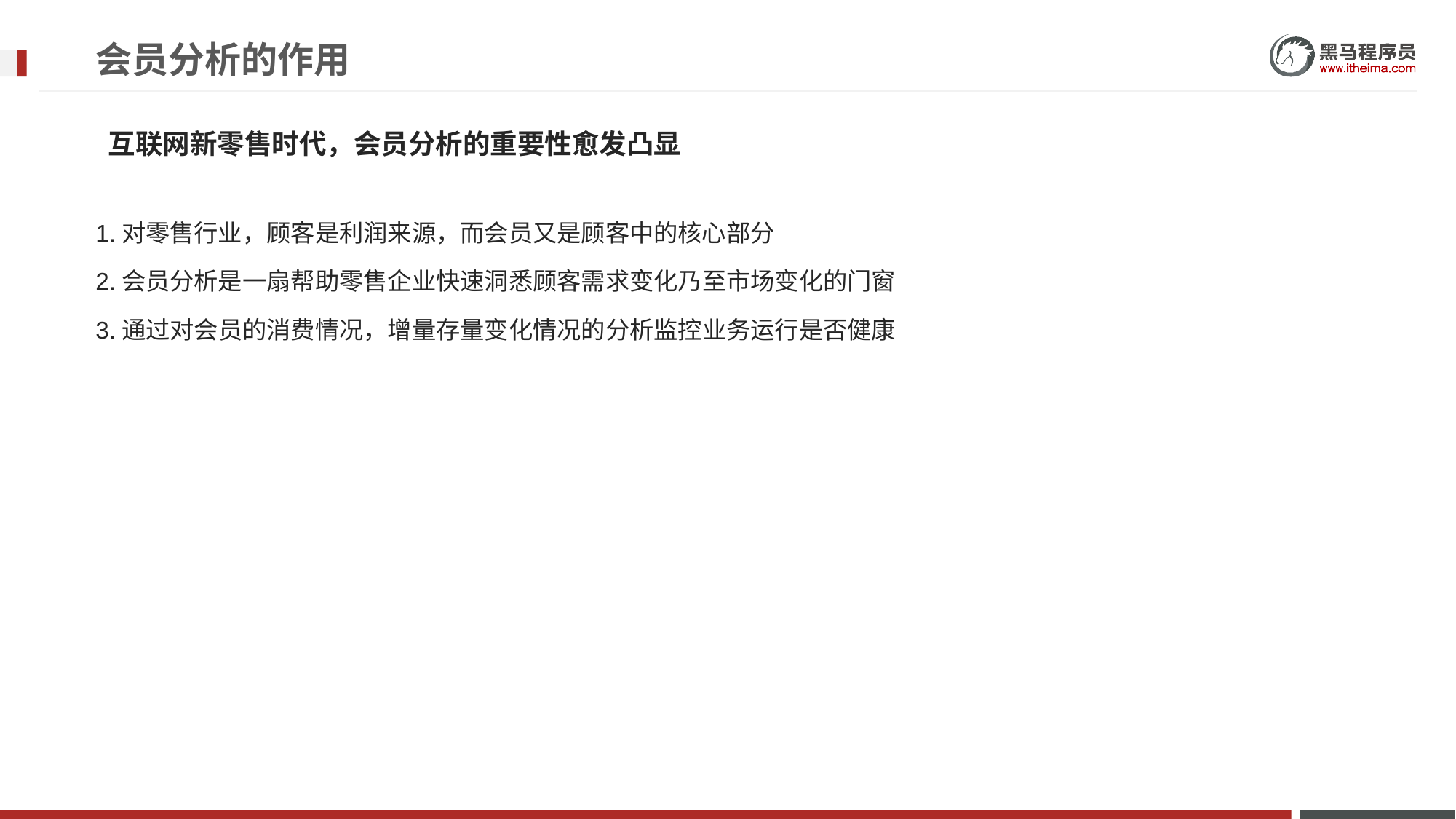

# 会员分析的作用
 互联网新零售时代，会员分析的重要性愈发凸显
1.对零售行业，顾客是利润来源，而会员又是顾客中的核心部分
2.会员分析是一扇帮助零售企业快速洞悉顾客需求变化乃至市场变化的门窗
3.通过对会员的消费情况，增量存量变化情况的分析监控业务运行是否健康